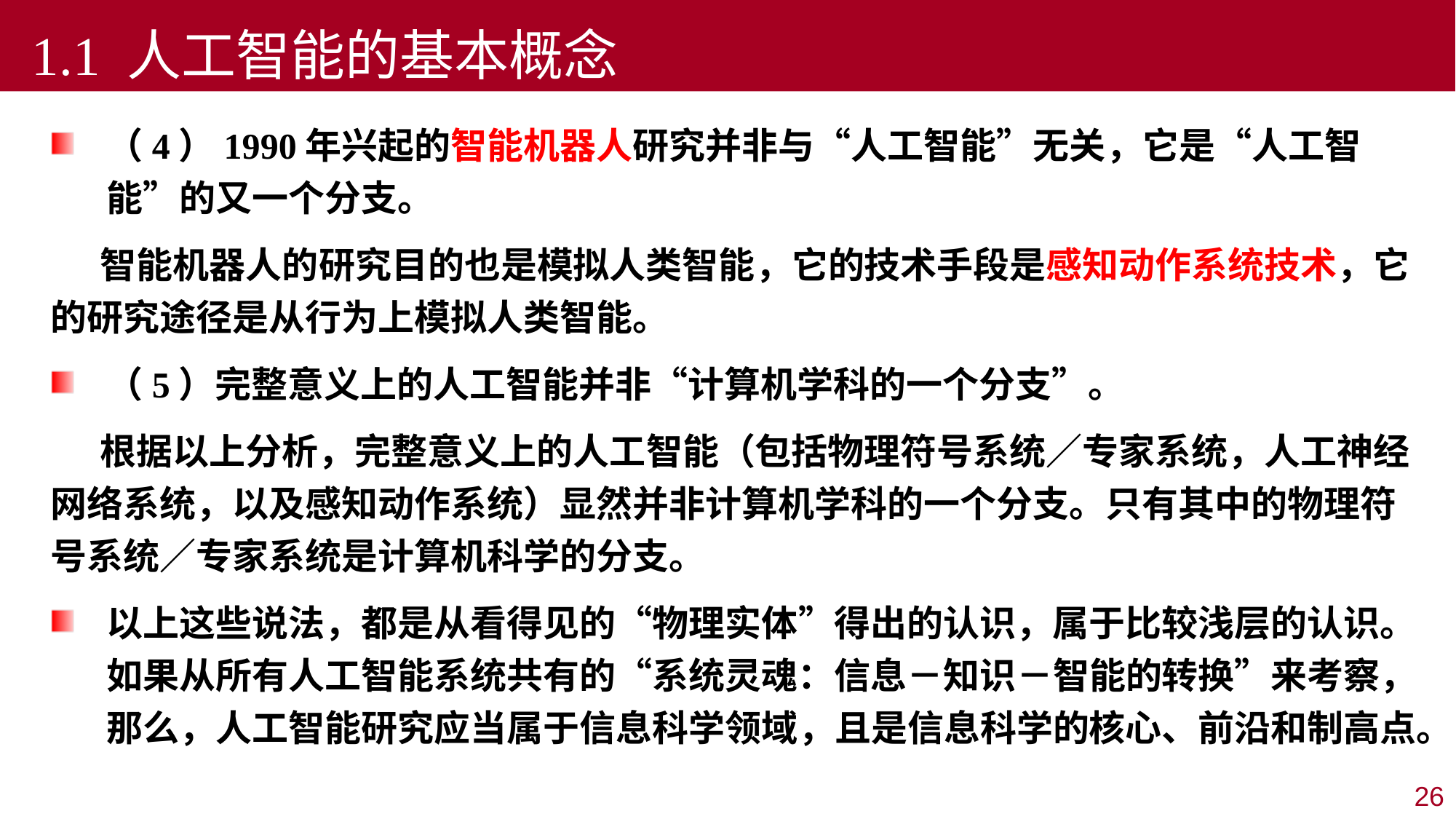

1.1 人工智能的基本概念
（4）1990年兴起的智能机器人研究并非与“人工智能”无关，它是“人工智能”的又一个分支。
     智能机器人的研究目的也是模拟人类智能，它的技术手段是感知动作系统技术，它的研究途径是从行为上模拟人类智能。
（5）完整意义上的人工智能并非“计算机学科的一个分支”。
     根据以上分析，完整意义上的人工智能（包括物理符号系统／专家系统，人工神经网络系统，以及感知动作系统）显然并非计算机学科的一个分支。只有其中的物理符号系统／专家系统是计算机科学的分支。
以上这些说法，都是从看得见的“物理实体”得出的认识，属于比较浅层的认识。如果从所有人工智能系统共有的“系统灵魂：信息－知识－智能的转换”来考察，那么，人工智能研究应当属于信息科学领域，且是信息科学的核心、前沿和制高点。
26